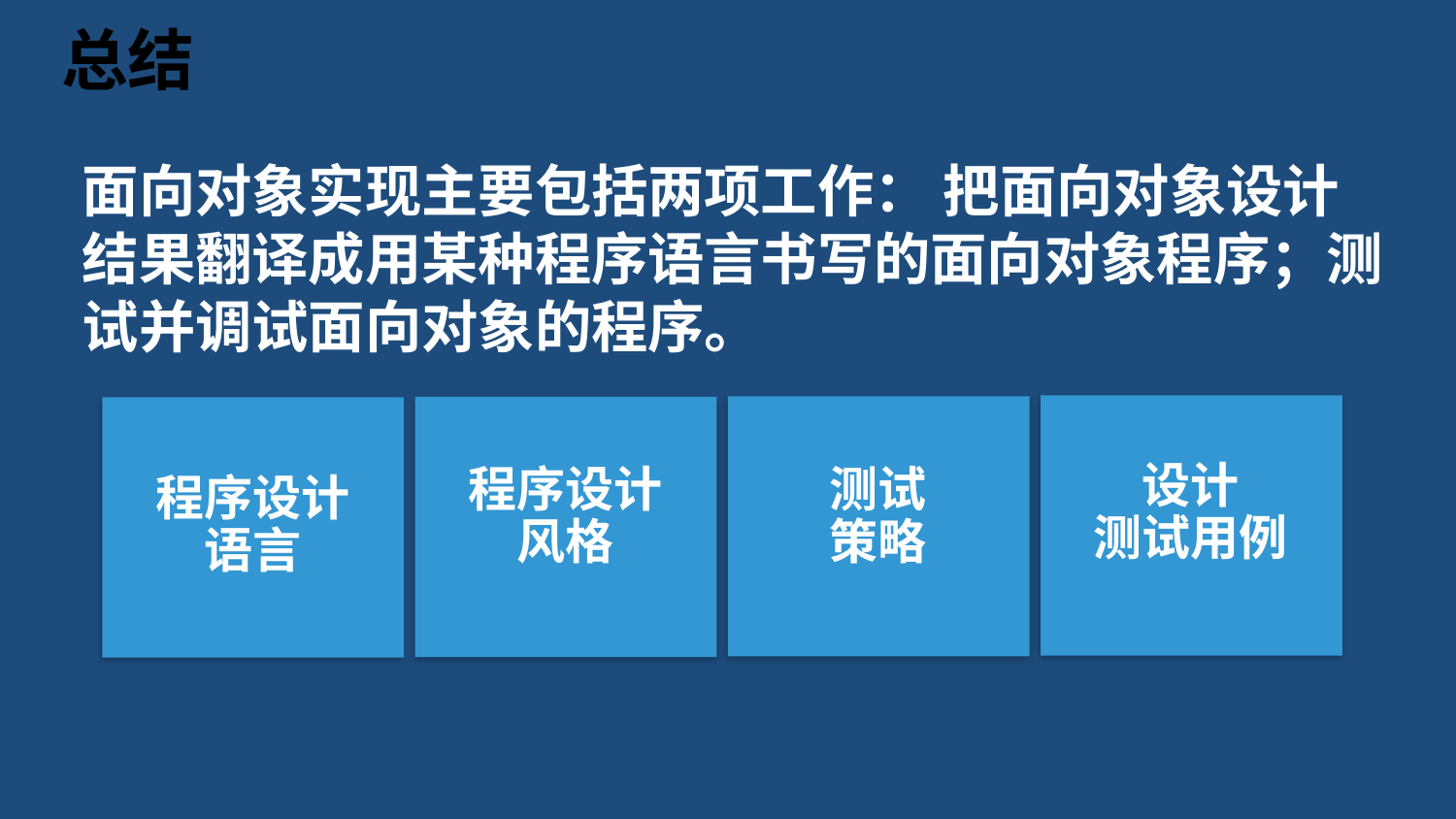

# 总结
面向对象实现主要包括两项工作： 把面向对象设计结果翻译成用某种程序语言书写的面向对象程序；测试并调试面向对象的程序。

设计
测试用例

测试
策略

程序设计
风格

程序设计
语言